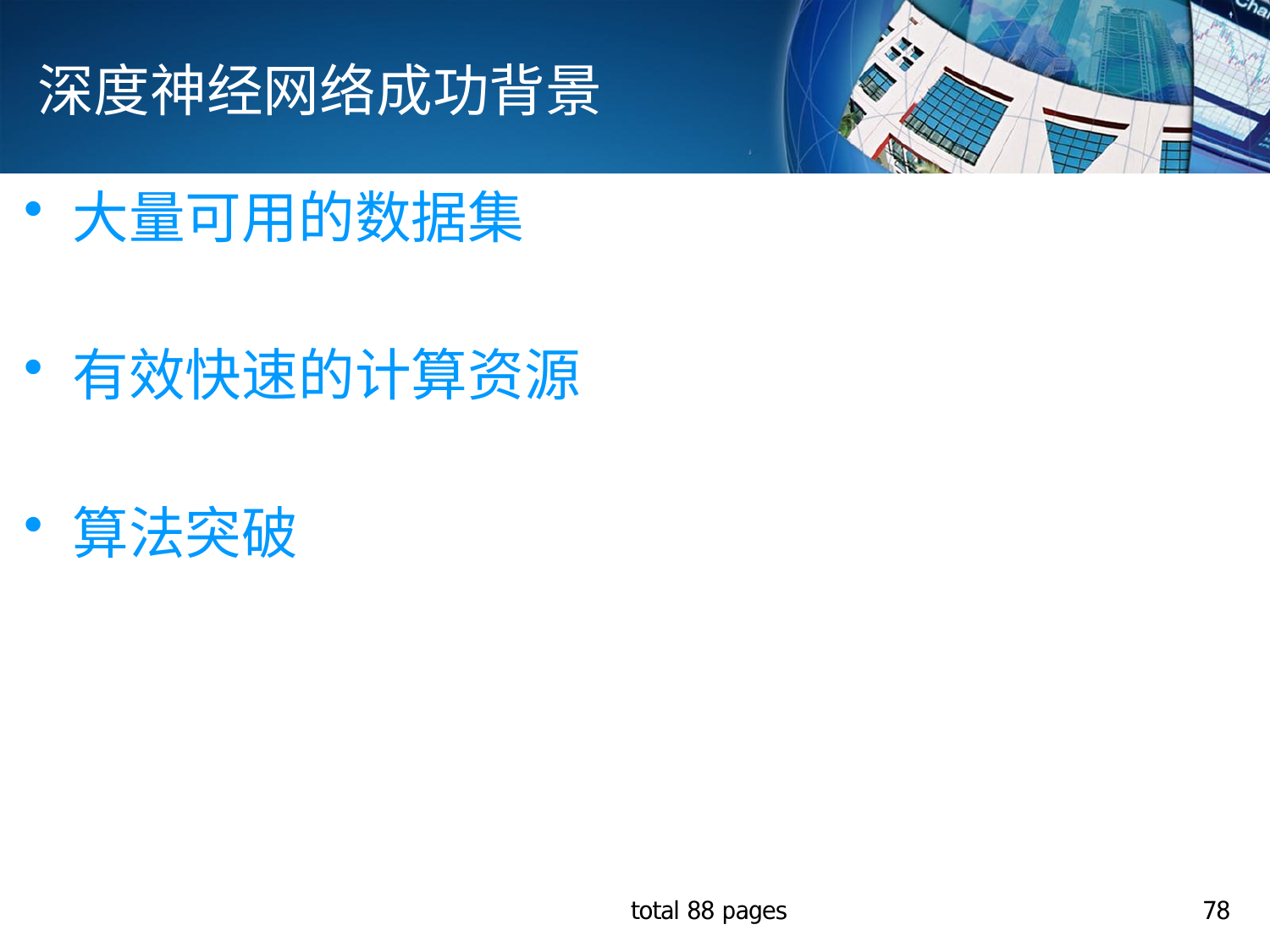

78
# 深度神经网络成功背景
大量可用的数据集

有效快速的计算资源

算法突破

total 88 pages
78